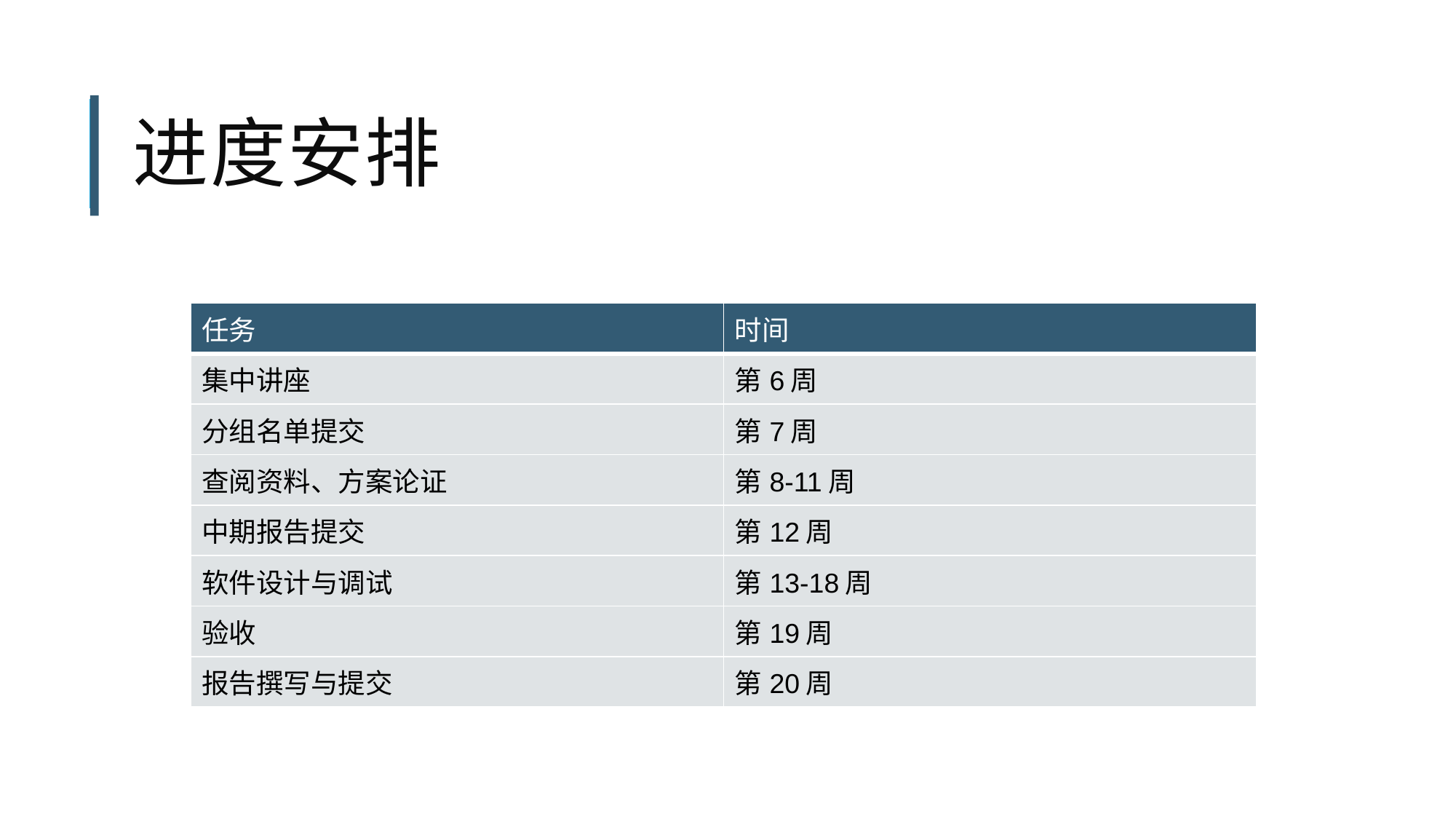

# 进度安排

| 任务 | 时间 |
| --- | --- |
| 集中讲座 | 第6周 |
| 分组名单提交 | 第7周 |
| 查阅资料、方案论证 | 第8-11周 |
| 中期报告提交 | 第12周 |
| 软件设计与调试 | 第13-18周 |
| 验收 | 第19周 |
| 报告撰写与提交 | 第20周 |